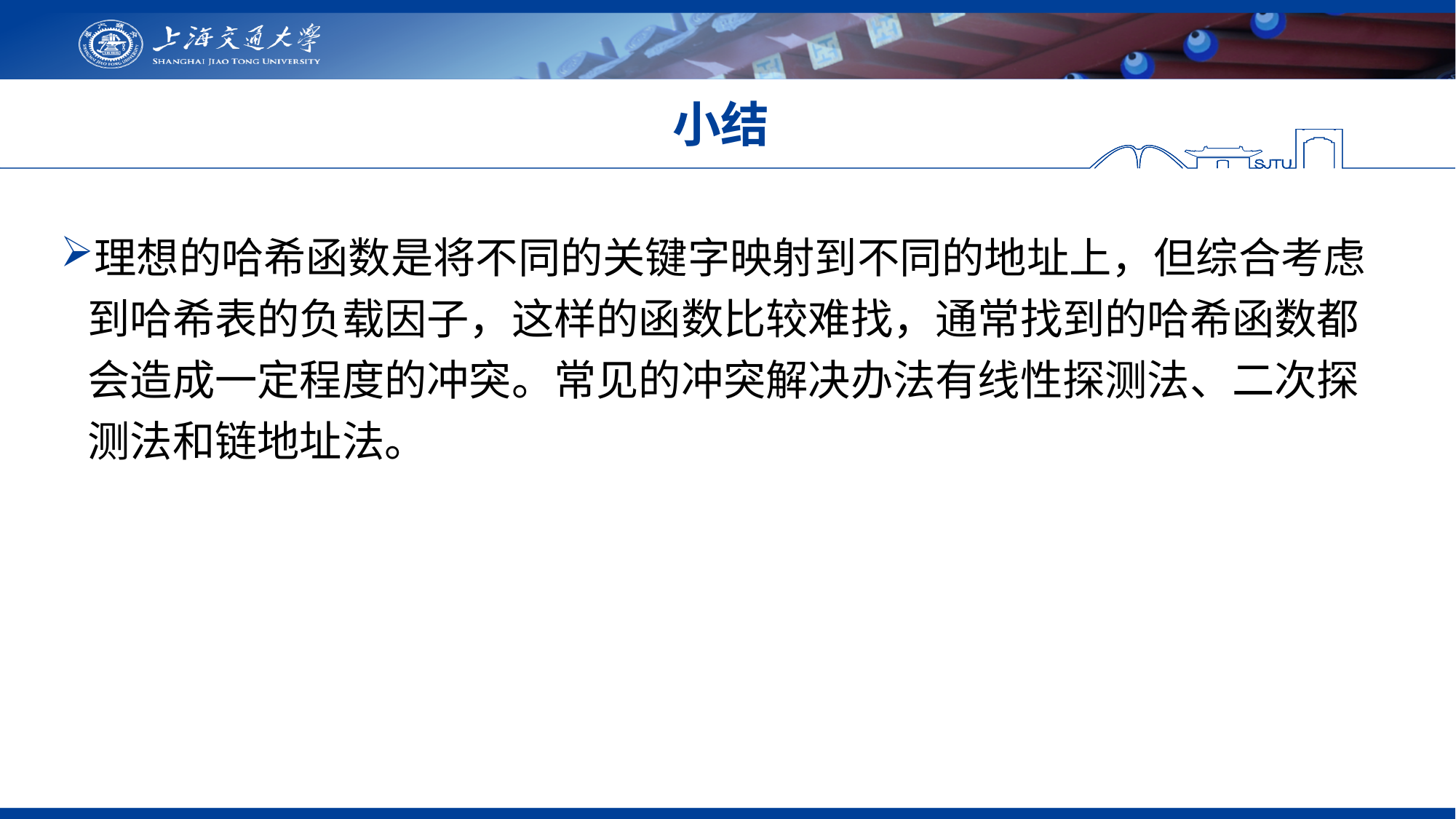

# 小结
理想的哈希函数是将不同的关键字映射到不同的地址上，但综合考虑到哈希表的负载因子，这样的函数比较难找，通常找到的哈希函数都会造成一定程度的冲突。常见的冲突解决办法有线性探测法、二次探测法和链地址法。